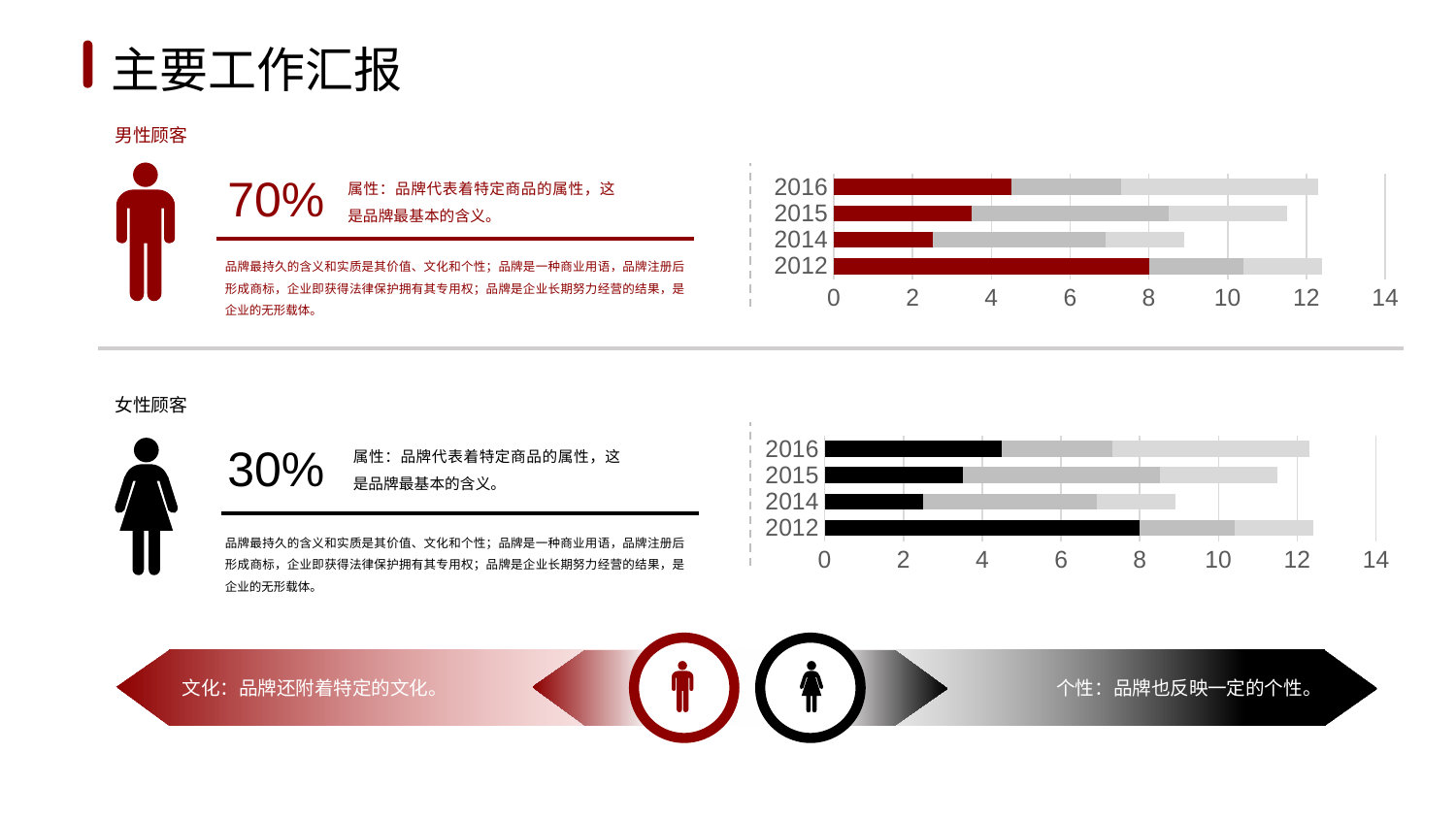

1
2
3
4
5
6
主要工作汇报

男性顾客

### Chart

| Category | Product 01 | product 02 | Product 03 |
|---|---|---|---|
| 2012 | 8.0 | 2.4 | 2.0 |
| 2014 | 2.5 | 4.4 | 2.0 |
| 2015 | 3.5 | 5.0 | 3.0 |
| 2016 | 4.5 | 2.8 | 5.0 |
70%

属性：品牌代表着特定商品的属性，这是品牌最基本的含义。
品牌最持久的含义和实质是其价值、文化和个性；品牌是一种商业用语，品牌注册后形成商标，企业即获得法律保护拥有其专用权；品牌是企业长期努力经营的结果，是企业的无形载体。
女性顾客

### Chart

| Category | Product 01 | product 02 | Product 03 |
|---|---|---|---|
| 2012 | 8.0 | 2.4 | 2.0 |
| 2014 | 2.5 | 4.4 | 2.0 |
| 2015 | 3.5 | 5.0 | 3.0 |
| 2016 | 4.5 | 2.8 | 5.0 |
属性：品牌代表着特定商品的属性，这是品牌最基本的含义。
30%

品牌最持久的含义和实质是其价值、文化和个性；品牌是一种商业用语，品牌注册后形成商标，企业即获得法律保护拥有其专用权；品牌是企业长期努力经营的结果，是企业的无形载体。

文化：品牌还附着特定的文化。
个性：品牌也反映一定的个性。